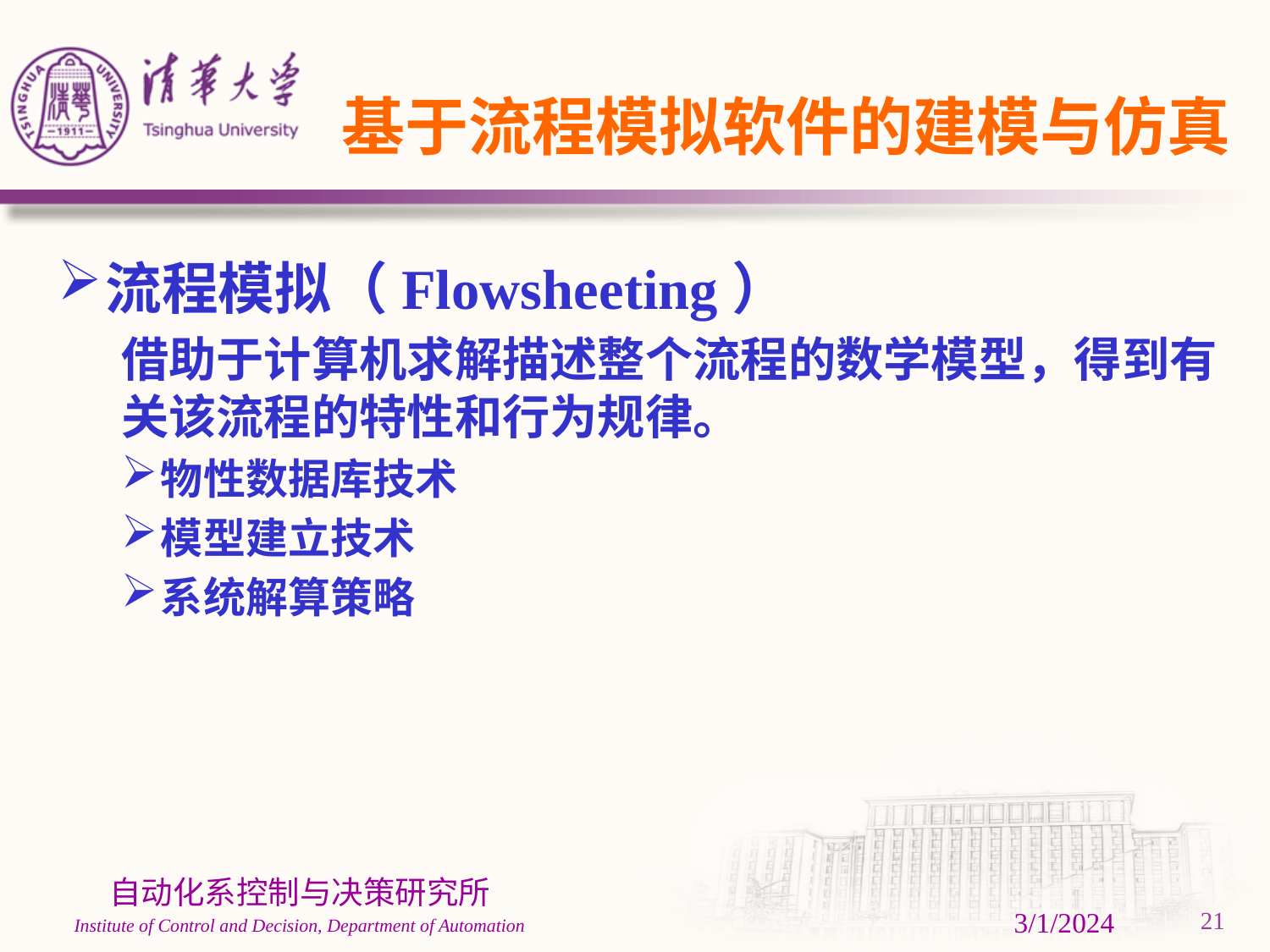

# 基于流程模拟软件的建模与仿真
流程模拟（Flowsheeting）
借助于计算机求解描述整个流程的数学模型，得到有关该流程的特性和行为规律。
物性数据库技术
模型建立技术
系统解算策略
3/1/2024
21